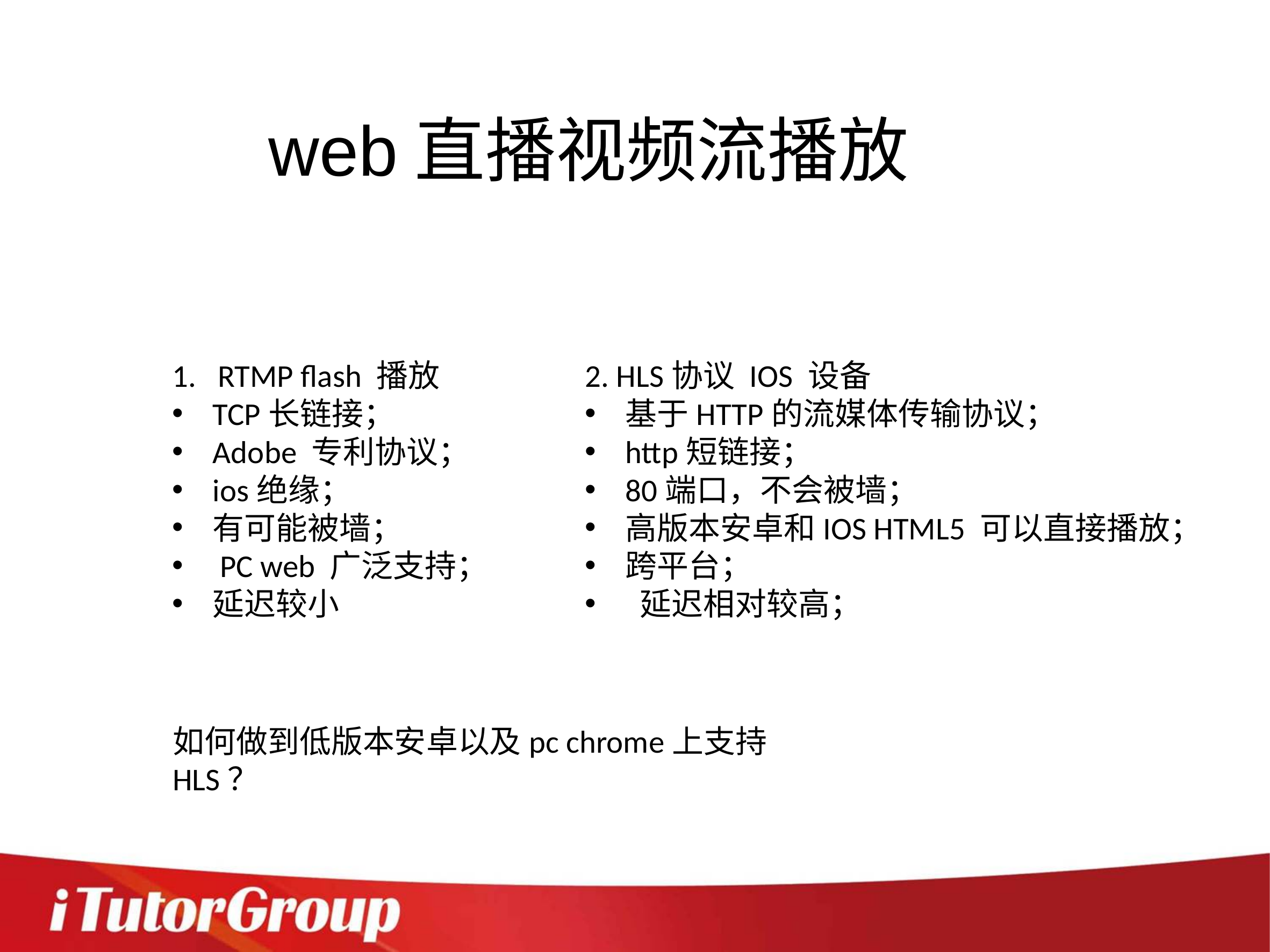

web直播视频流播放
2. HLS协议 IOS 设备
基于HTTP的流媒体传输协议；
http短链接；
80端口，不会被墙；
高版本安卓和IOS HTML5 可以直接播放；
跨平台；
 延迟相对较高；

RTMP flash 播放
TCP长链接；
Adobe 专利协议；
ios绝缘；
有可能被墙；
 PC web 广泛支持；
延迟较小

如何做到低版本安卓以及pc chrome上支持HLS？